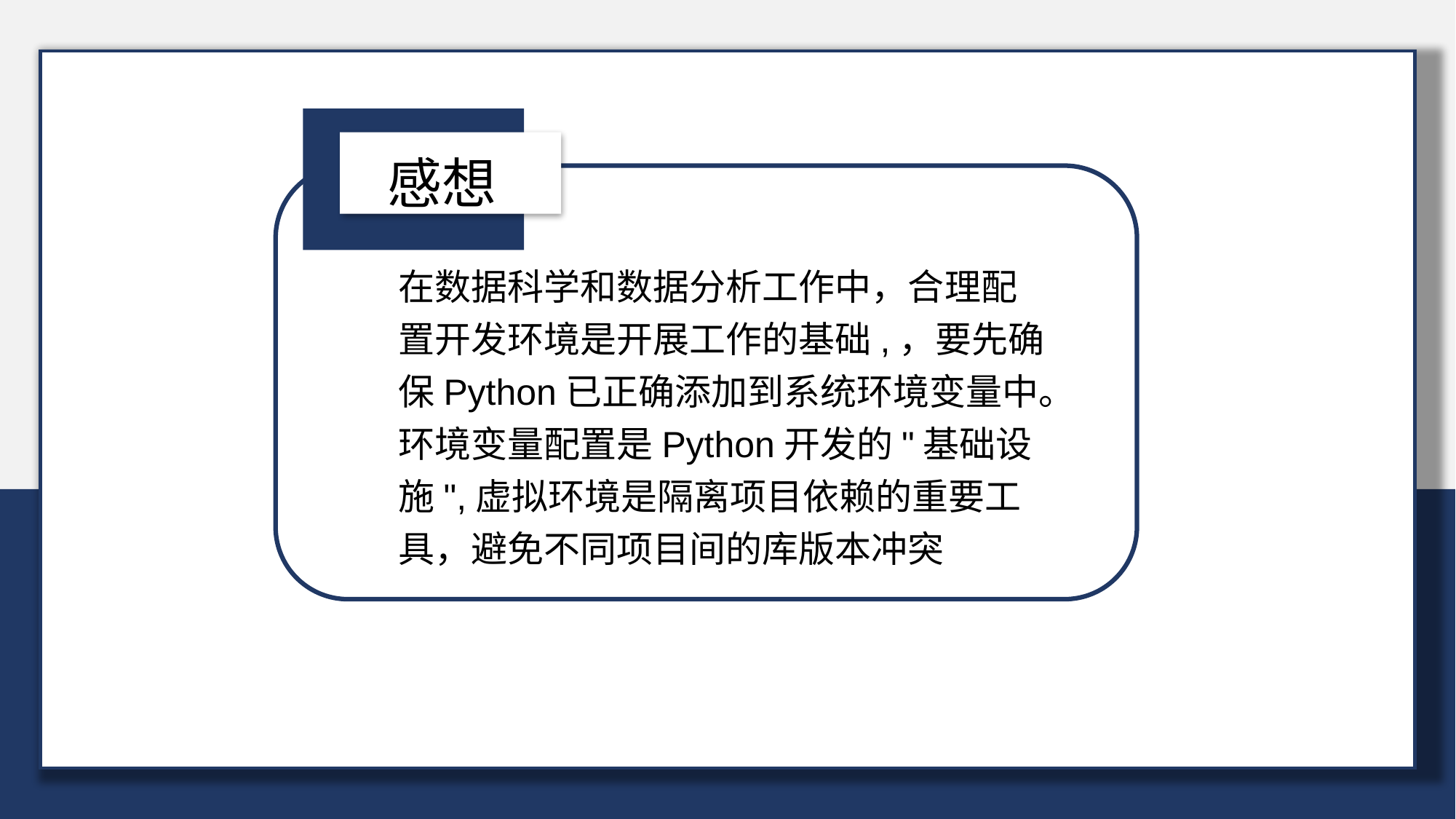

感想

在数据科学和数据分析工作中，合理配置开发环境是开展工作的基础,，要先确保Python已正确添加到系统环境变量中。环境变量配置是Python开发的"基础设施",虚拟环境是隔离项目依赖的重要工具，避免不同项目间的库版本冲突